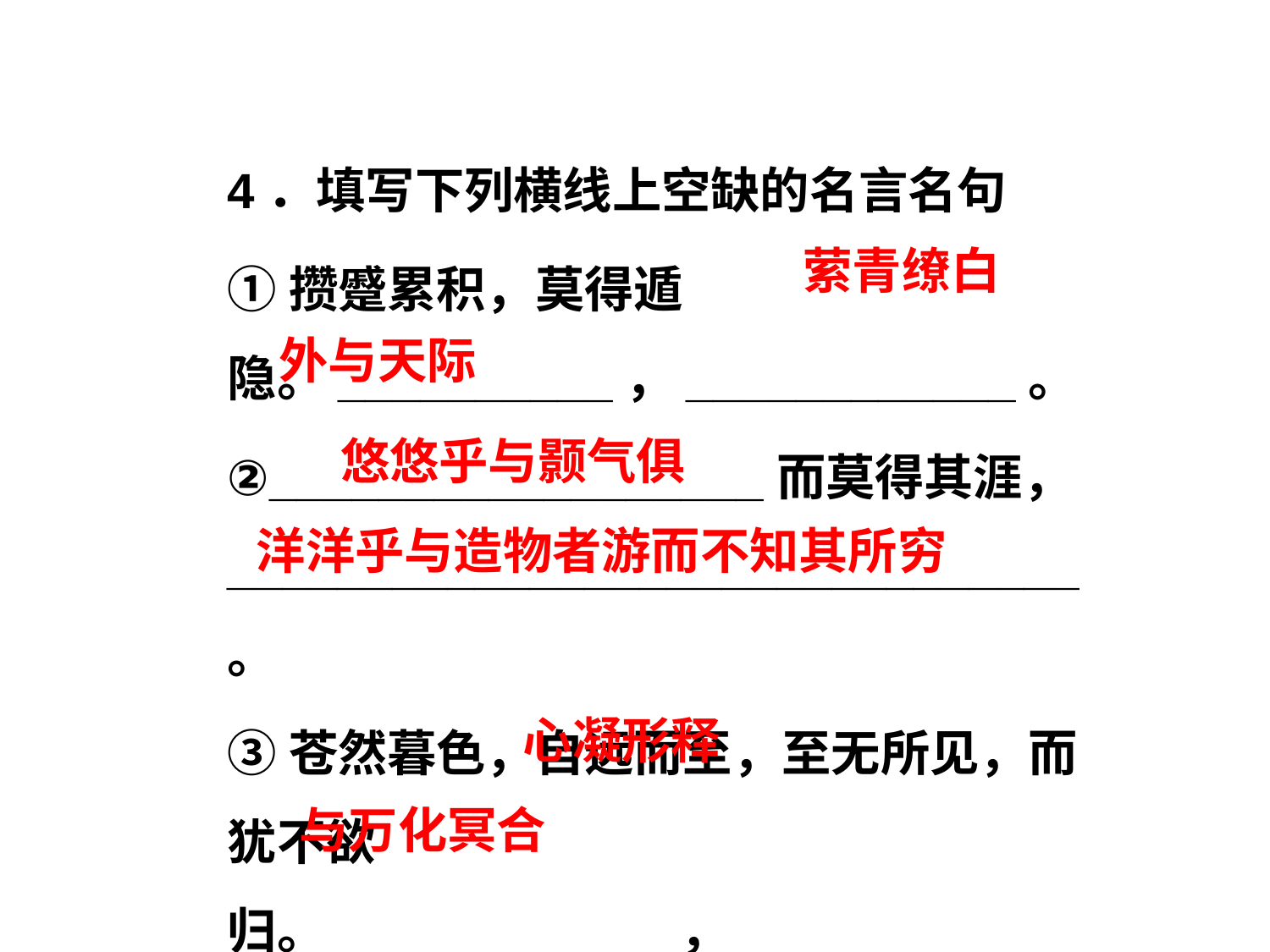

4．填写下列横线上空缺的名言名句
①攒蹙累积，莫得遁隐。__________，____________。
②__________________而莫得其涯， _______________________________。
③苍然暮色，自远而至，至无所见，而犹不欲归。____________，_________________。

萦青缭白
外与天际
悠悠乎与颢气俱
洋洋乎与造物者游而不知其所穷
心凝形释
与万化冥合